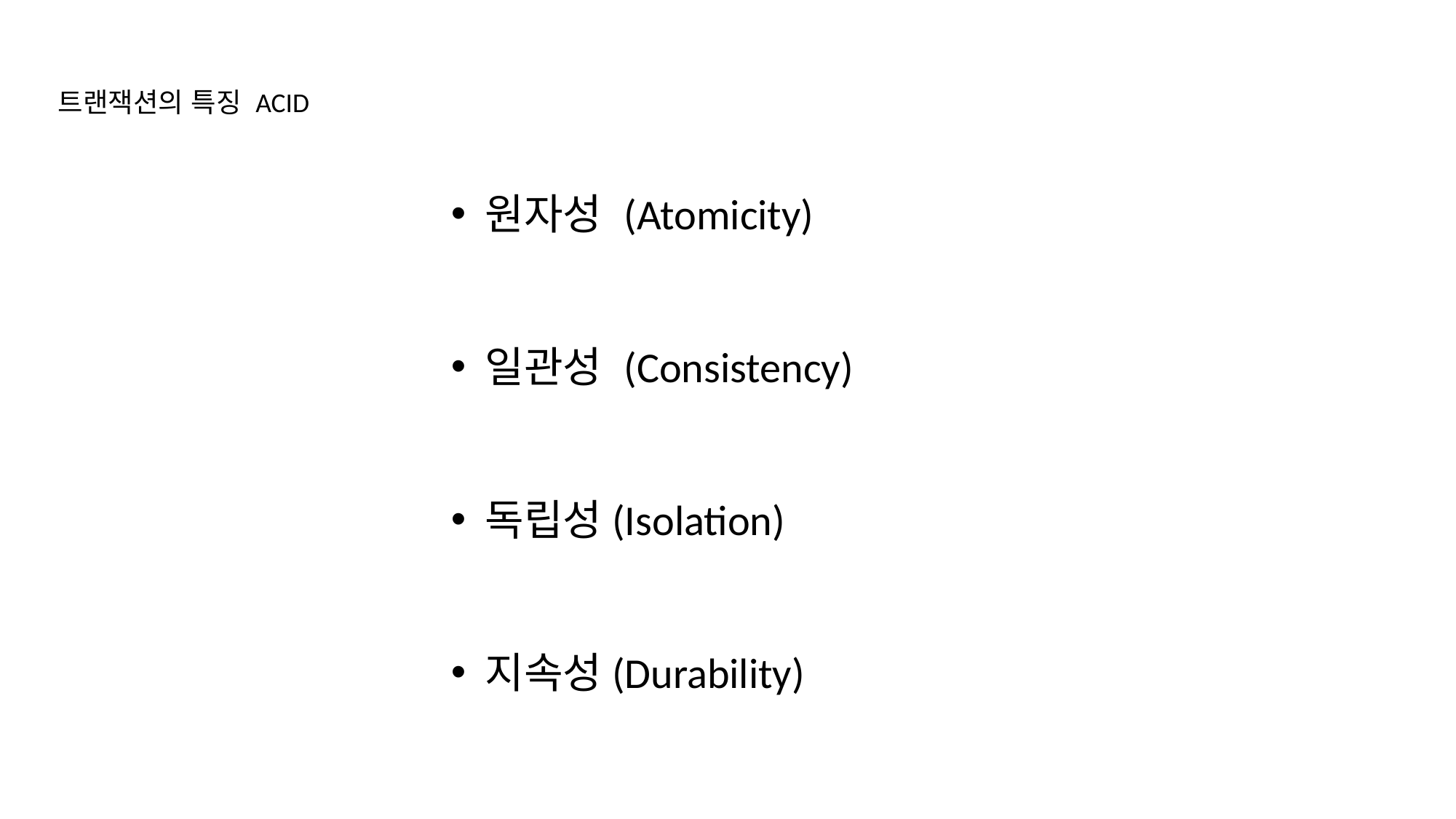

트랜잭션의 특징 ACID
원자성 (Atomicity)

일관성 (Consistency)

독립성(Isolation)

지속성(Durability)